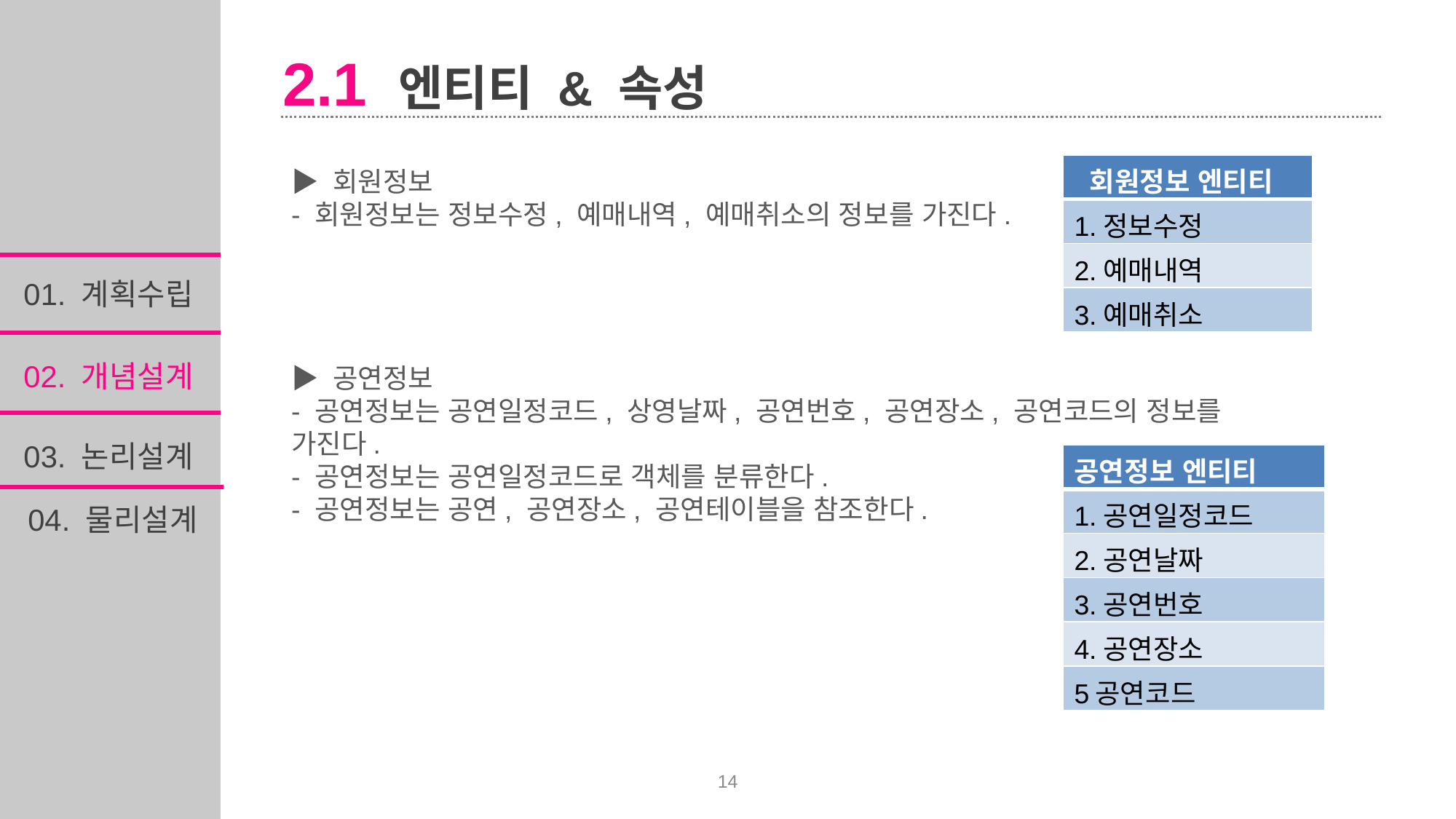

2.1 엔티티 & 속성
| 회원정보 엔티티 |
| --- |
| 1.정보수정 |
| 2.예매내역 |
| 3.예매취소 |
▶ 회원정보
- 회원정보는 정보수정, 예매내역, 예매취소의 정보를 가진다.

▶ 공연정보
- 공연정보는 공연일정코드, 상영날짜, 공연번호, 공연장소, 공연코드의 정보를 가진다.
- 공연정보는 공연일정코드로 객체를 분류한다.
- 공연정보는 공연, 공연장소, 공연테이블을 참조한다.
01. 계획수립
02. 개념설계
03. 논리설계
| 공연정보 엔티티 |
| --- |
| 1.공연일정코드 |
| 2.공연날짜 |
| 3.공연번호 |
| 4.공연장소 |
| 5공연코드 |
04. 물리설계
14